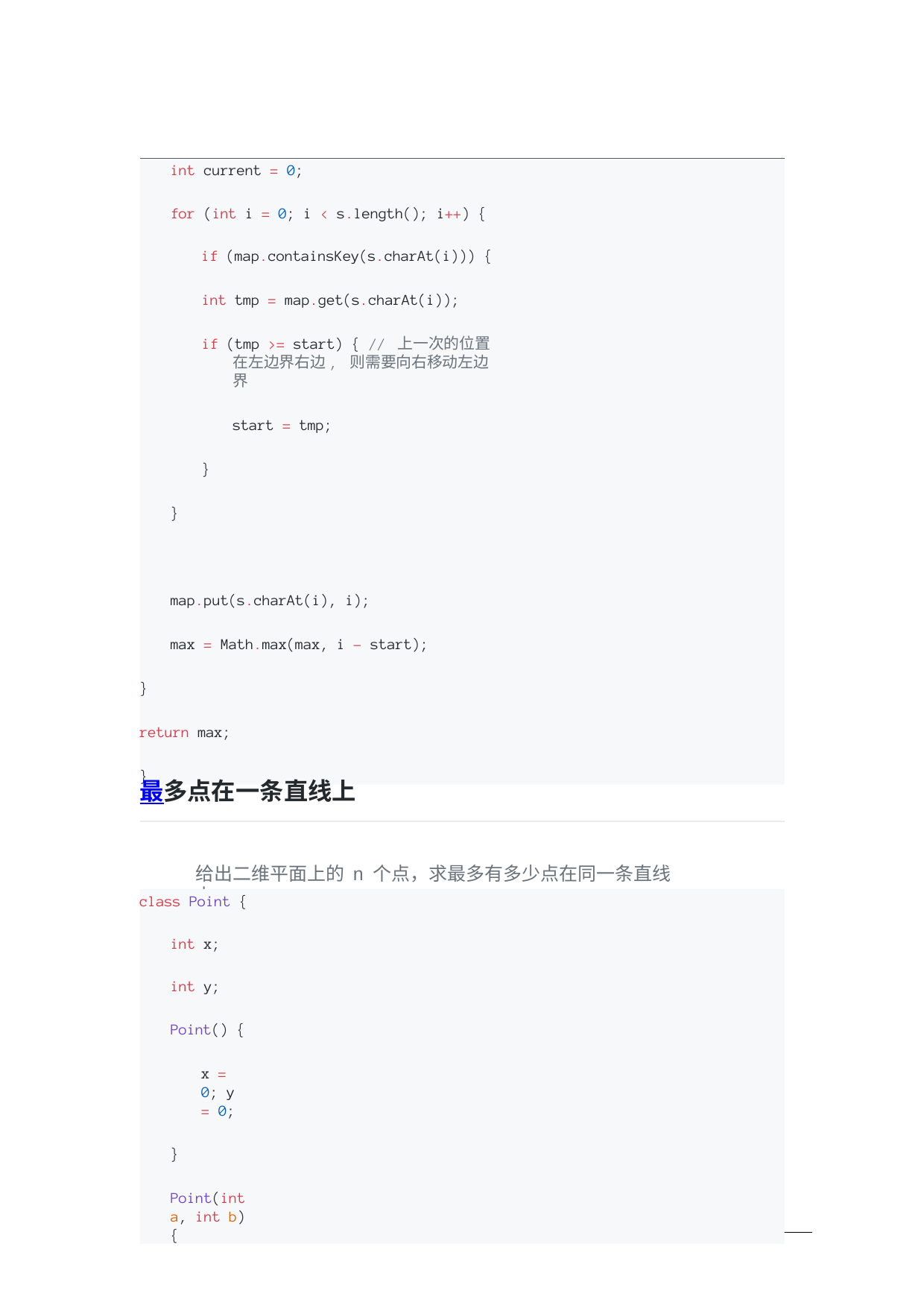

int current = 0;
for (int i = 0; i < s.length(); i++) {  if (map.containsKey(s.charAt(i))) {

int tmp = map.get(s.charAt(i));

if (tmp >= start) { // 上一次的位置在左边界右边, 则需要向右移动左边界

start = tmp;

}

}

map.put(s.charAt(i), i);

max = Math.max(max, i - start);

}

return max;

}
最多点在一条直线上

给出二维平面上的 n 个点，求最多有多少点在同一条直线上

class Point {
int x;  int y;  Point() {

x = 0; y = 0;

}

Point(int a, int b) {